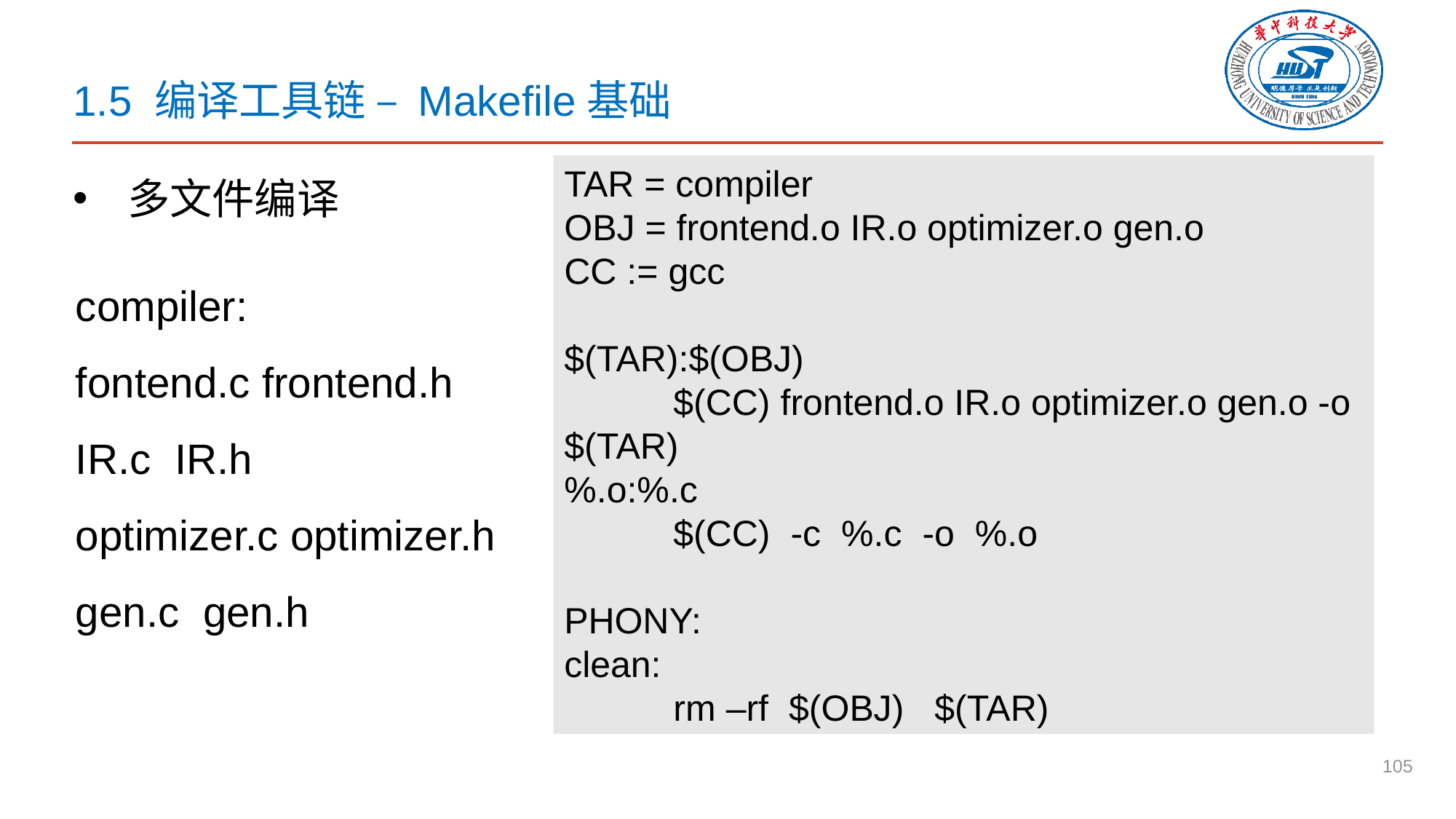

# 1.5 编译工具链 – Makefile基础
TAR = compiler
OBJ = frontend.o IR.o optimizer.o gen.o
CC := gcc

$(TAR):$(OBJ)
	$(CC) frontend.o IR.o optimizer.o gen.o -o $(TAR)
%.o:%.c
	$(CC)  -c  %.c  -o  %.o

PHONY:
clean:
	rm –rf  $(OBJ)   $(TAR)
多文件编译
compiler:
fontend.c frontend.h
IR.c  IR.h
optimizer.c optimizer.h
gen.c  gen.h
105